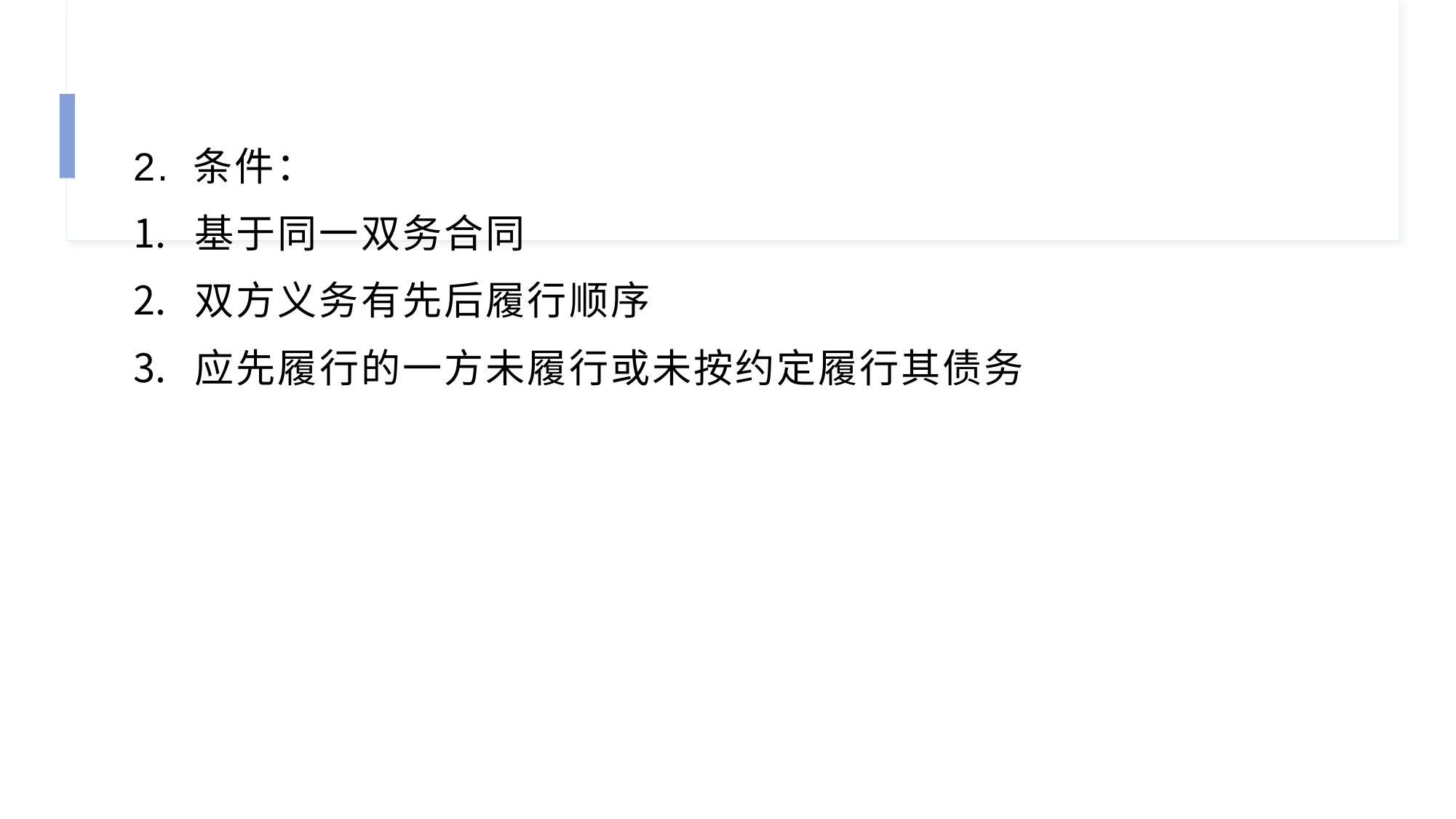

#
2. 条件：
基于同一双务合同
双方义务有先后履行顺序
应先履行的一方未履行或未按约定履行其债务